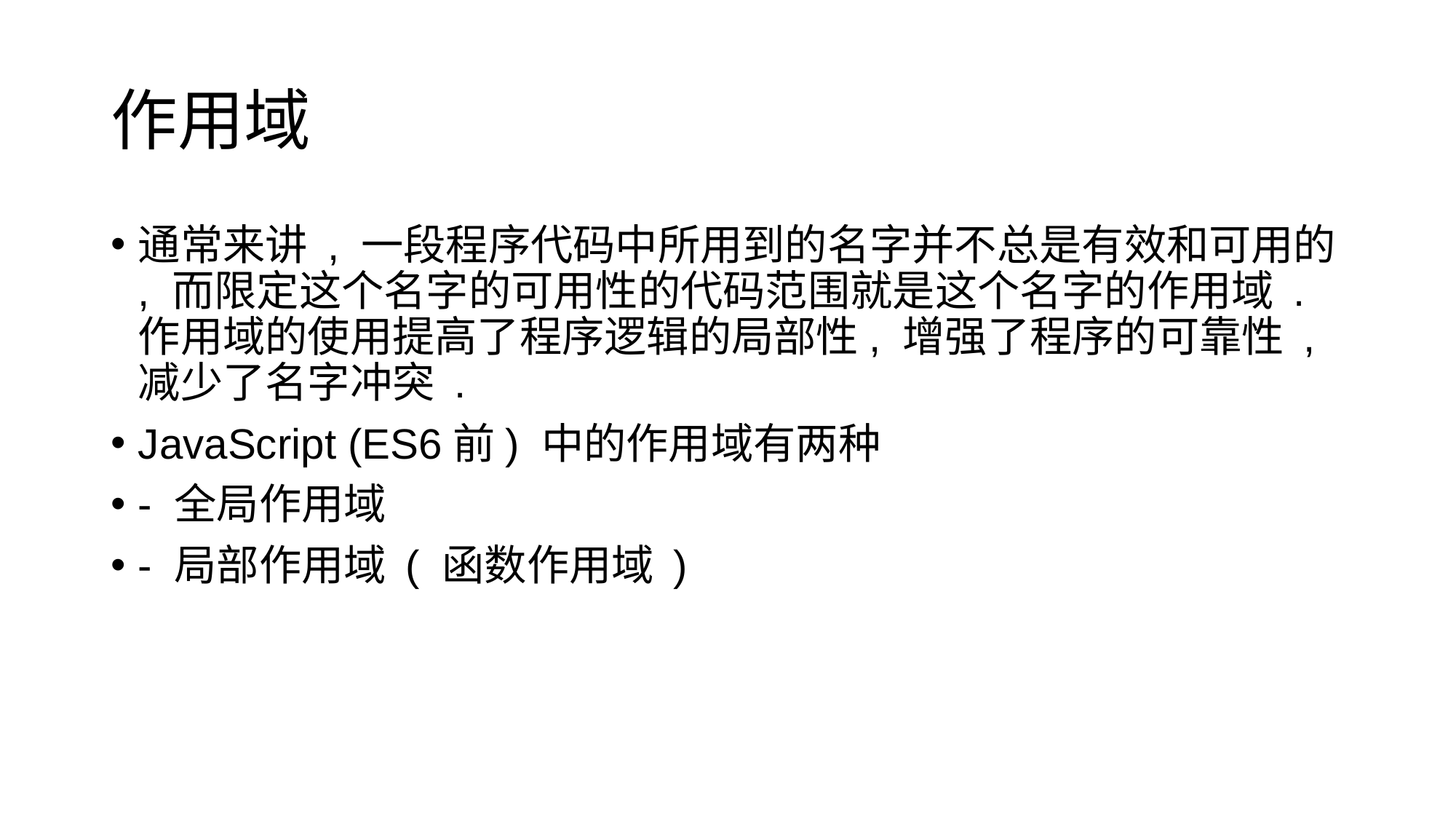

# 作用域
通常来讲 , 一段程序代码中所用到的名字并不总是有效和可用的 , 而限定这个名字的可用性的代码范围就是这个名字的作用域 . 作用域的使用提高了程序逻辑的局部性, 增强了程序的可靠性 , 减少了名字冲突 .
JavaScript (ES6前) 中的作用域有两种
- 全局作用域
- 局部作用域 ( 函数作用域 )